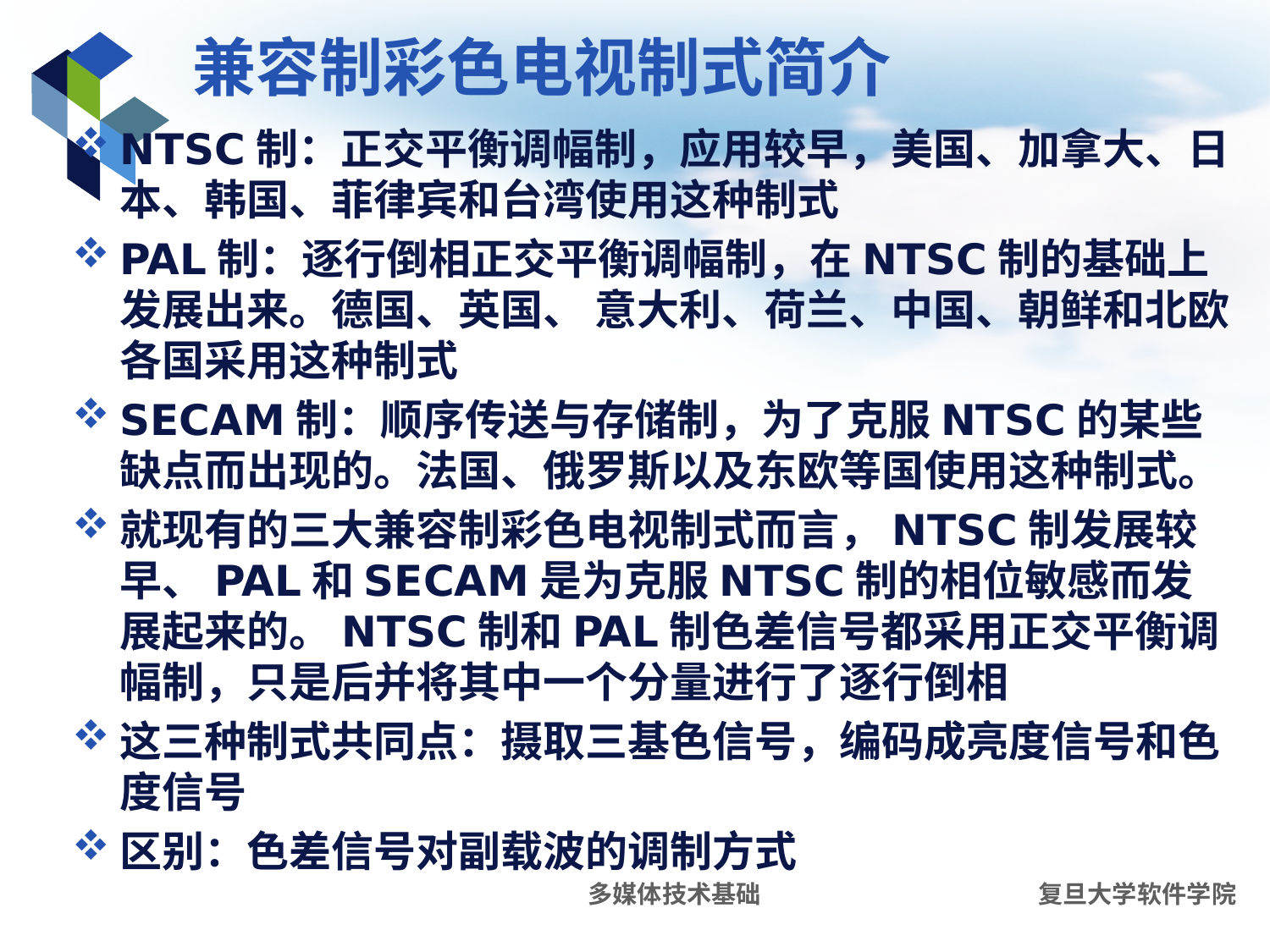

# 兼容制彩色电视制式简介
NTSC制：正交平衡调幅制，应用较早，美国、加拿大、日本、韩国、菲律宾和台湾使用这种制式
PAL制：逐行倒相正交平衡调幅制，在NTSC制的基础上发展出来。德国、英国、 意大利、荷兰、中国、朝鲜和北欧各国采用这种制式
SECAM制：顺序传送与存储制，为了克服NTSC的某些缺点而出现的。法国、俄罗斯以及东欧等国使用这种制式。
就现有的三大兼容制彩色电视制式而言，NTSC制发展较早、PAL和SECAM是为克服NTSC制的相位敏感而发展起来的。NTSC制和PAL制色差信号都采用正交平衡调幅制，只是后并将其中一个分量进行了逐行倒相
这三种制式共同点：摄取三基色信号，编码成亮度信号和色度信号
区别：色差信号对副载波的调制方式
多媒体技术基础